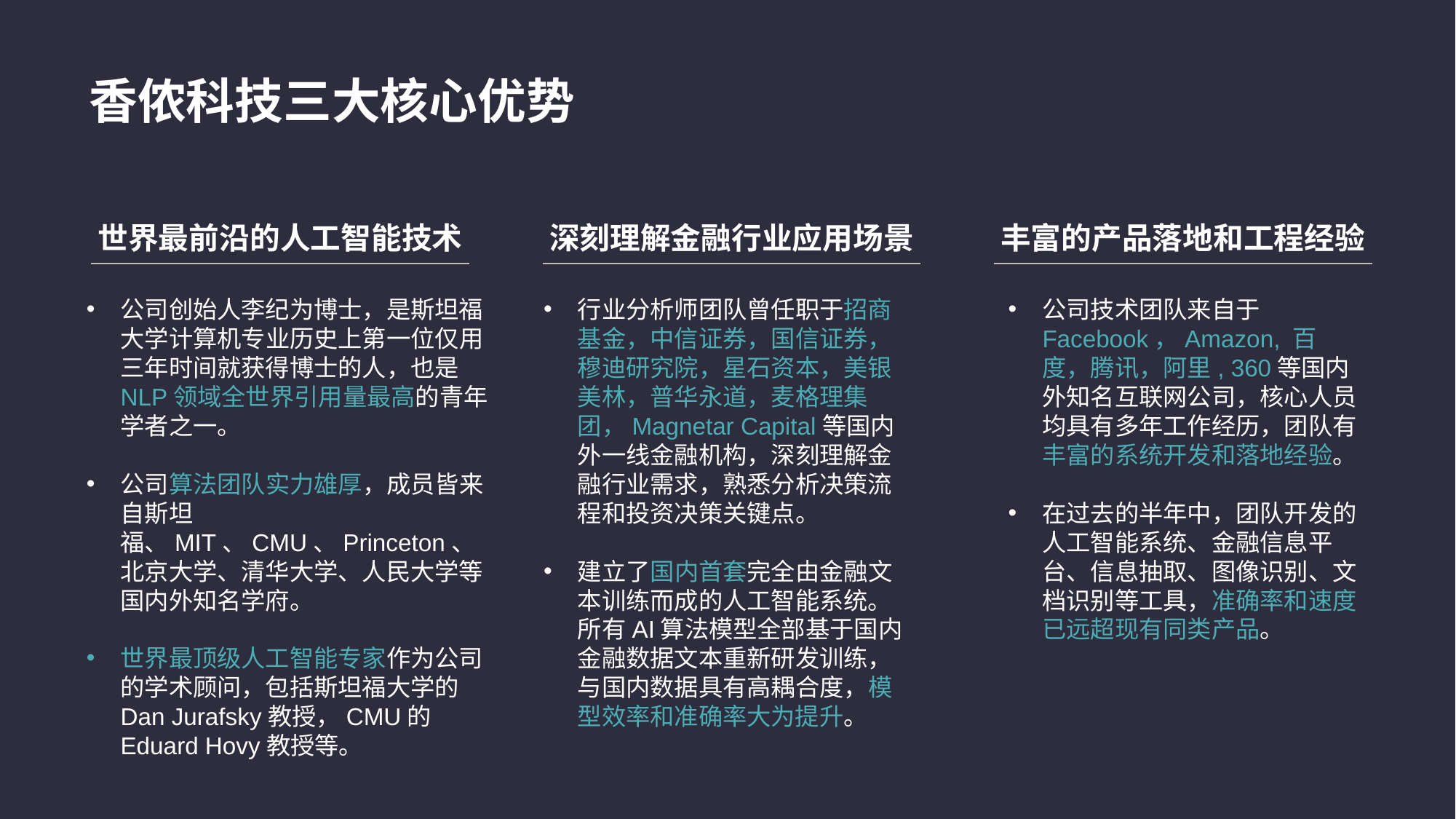

香侬科技三大核心优势
世界最前沿的人工智能技术
深刻理解金融行业应用场景
丰富的产品落地和工程经验
公司创始人李纪为博士，是斯坦福大学计算机专业历史上第一位仅用三年时间就获得博士的人，也是NLP领域全世界引用量最高的青年学者之一。

公司算法团队实力雄厚，成员皆来自斯坦福、MIT、CMU、Princeton、北京大学、清华大学、人民大学等国内外知名学府。

世界最顶级人工智能专家作为公司的学术顾问，包括斯坦福大学的Dan Jurafsky教授，CMU的Eduard Hovy教授等。

行业分析师团队曾任职于招商基金，中信证券，国信证券，穆迪研究院，星石资本，美银美林，普华永道，麦格理集团，Magnetar Capital等国内外一线金融机构，深刻理解金融行业需求，熟悉分析决策流程和投资决策关键点。

建立了国内首套完全由金融文本训练而成的人工智能系统。所有AI算法模型全部基于国内金融数据文本重新研发训练，与国内数据具有高耦合度，模型效率和准确率大为提升。
公司技术团队来自于Facebook，Amazon, 百度，腾讯，阿里, 360等国内外知名互联网公司，核心人员均具有多年工作经历，团队有丰富的系统开发和落地经验。

在过去的半年中，团队开发的人工智能系统、金融信息平台、信息抽取、图像识别、文档识别等工具，准确率和速度已远超现有同类产品。
58